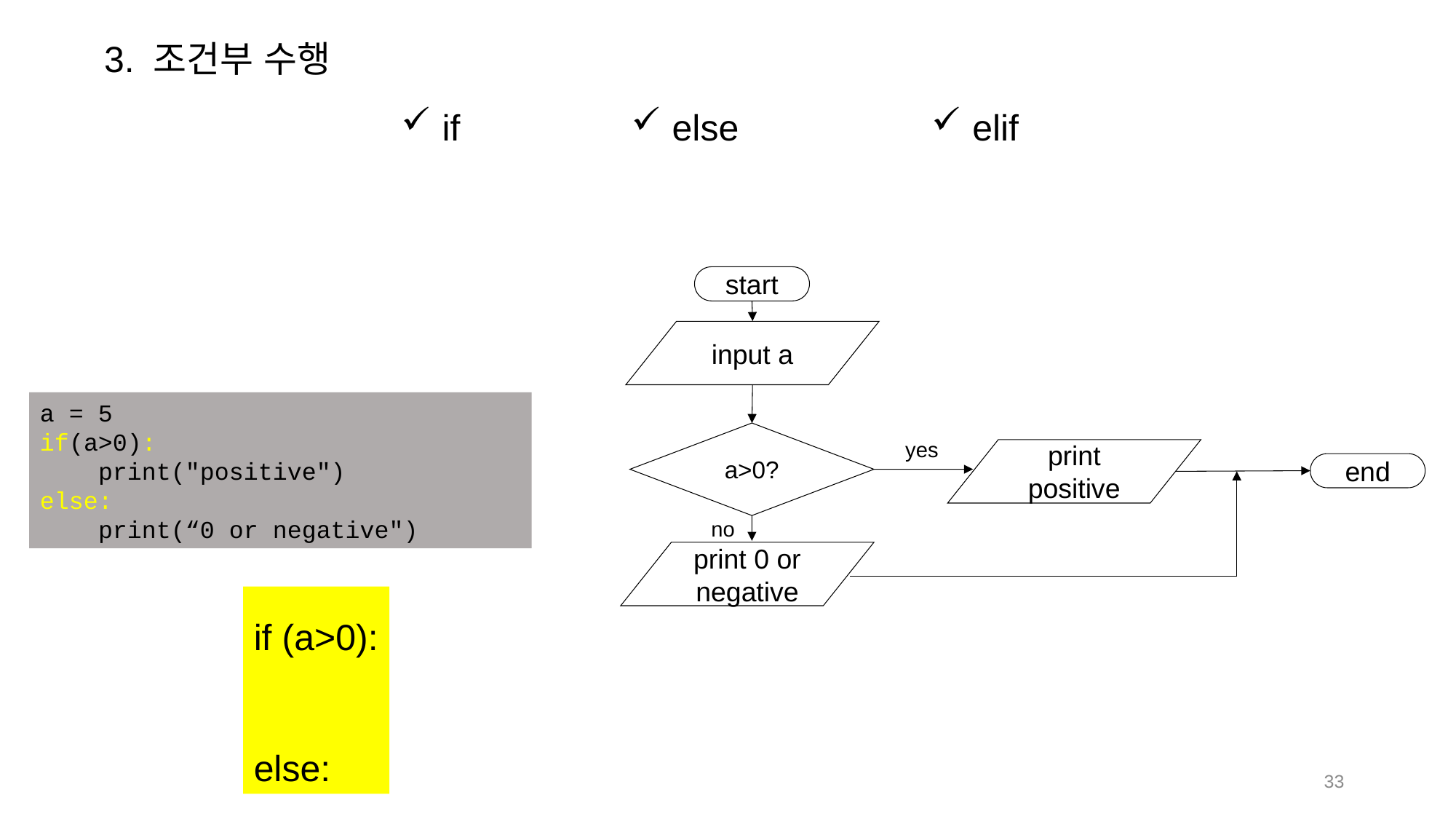

3. 조건부 수행
if
else
elif
start
input a
a = 5
if(a>0):
    print("positive")
else:
    print(“0 or negative")
yes
a>0?
print
positive
end
no
print 0 or negative
if (a>0):

else:
33